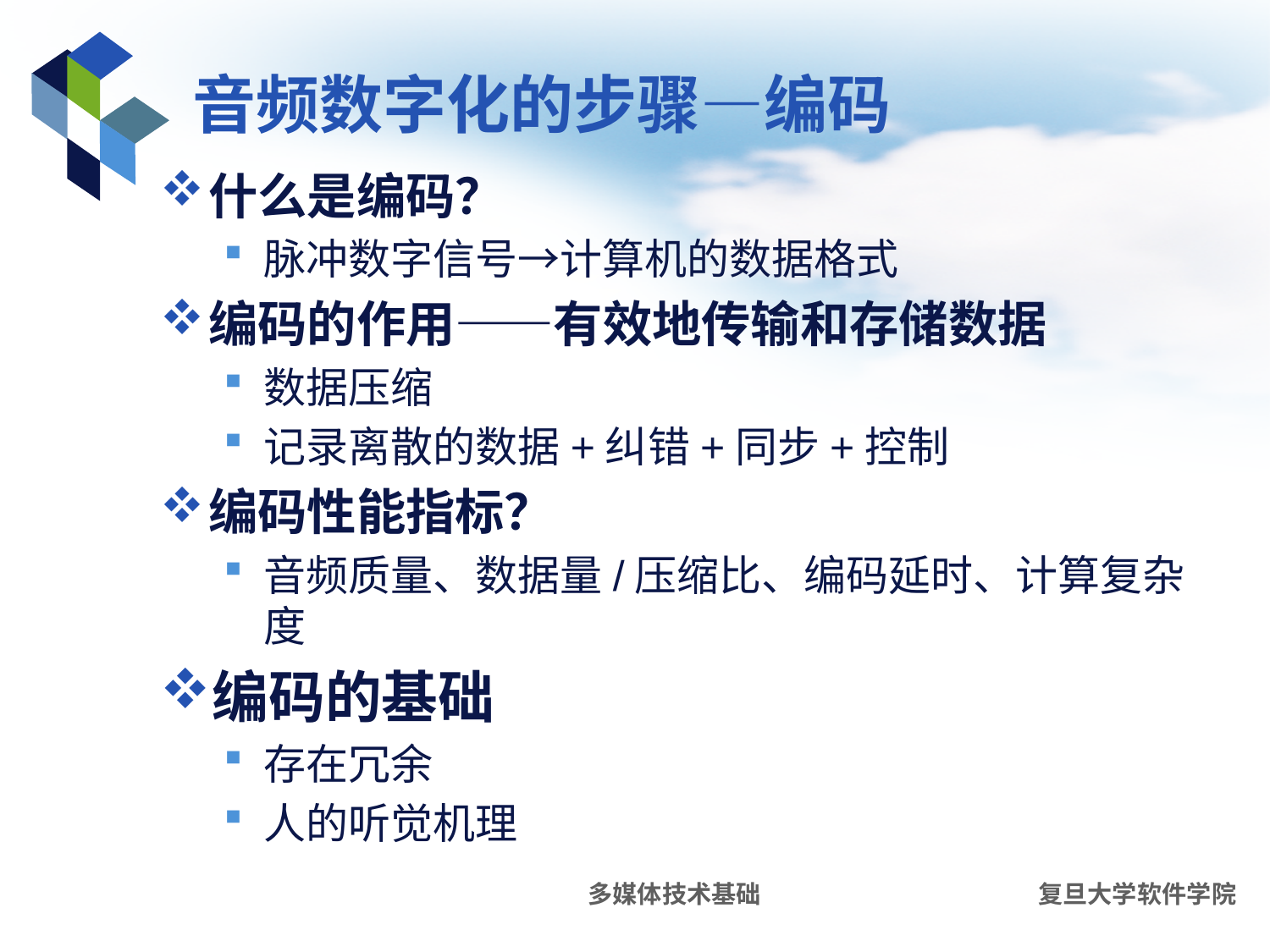

# 音频数字化的步骤—编码
什么是编码？
脉冲数字信号→计算机的数据格式
编码的作用——有效地传输和存储数据
数据压缩
记录离散的数据+纠错+同步+控制
编码性能指标？
音频质量、数据量/压缩比、编码延时、计算复杂度
编码的基础
存在冗余
人的听觉机理
多媒体技术基础